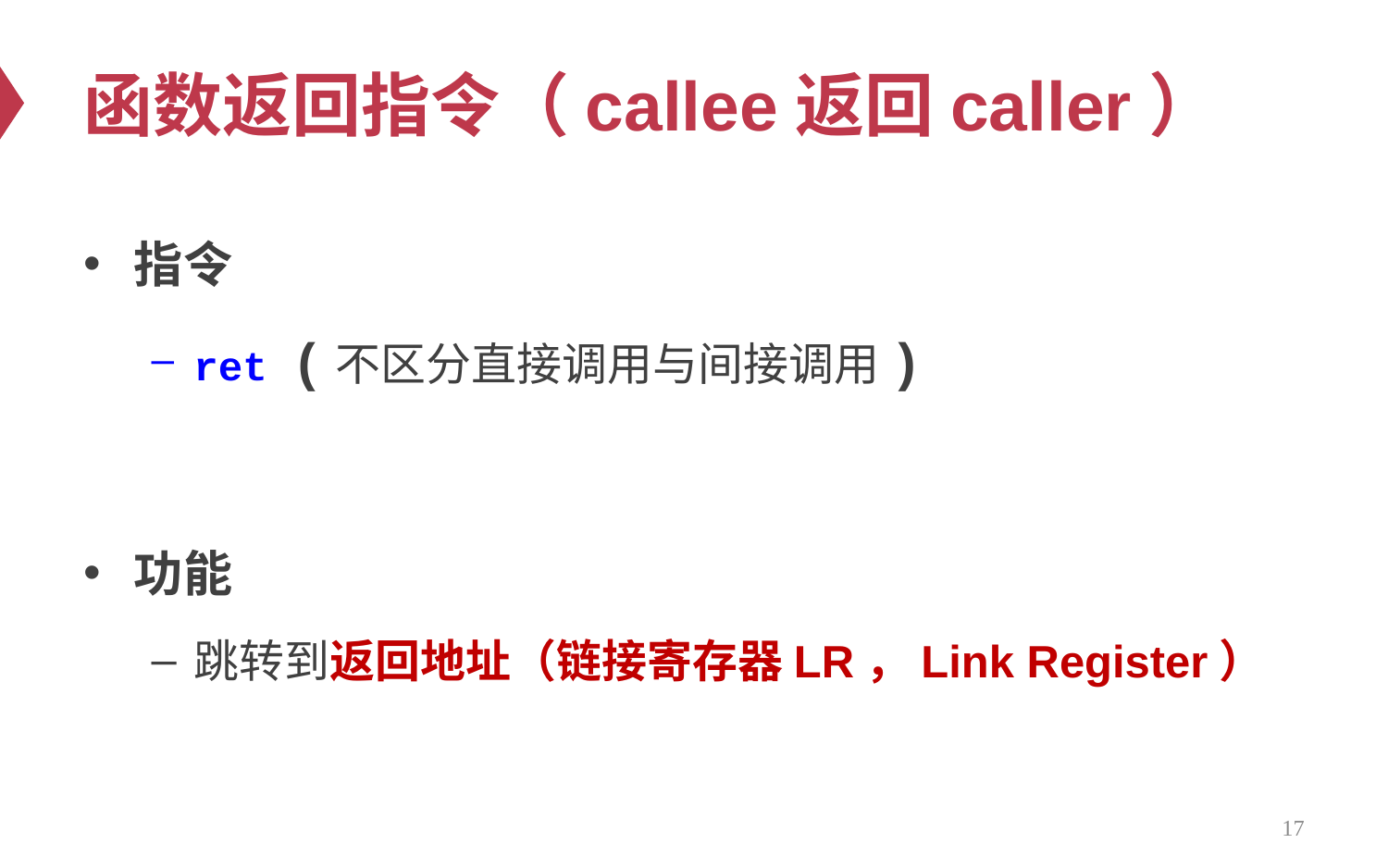

# 函数返回指令（callee返回caller）
指令
ret (不区分直接调用与间接调用)

功能
跳转到返回地址（链接寄存器LR，Link Register）

17